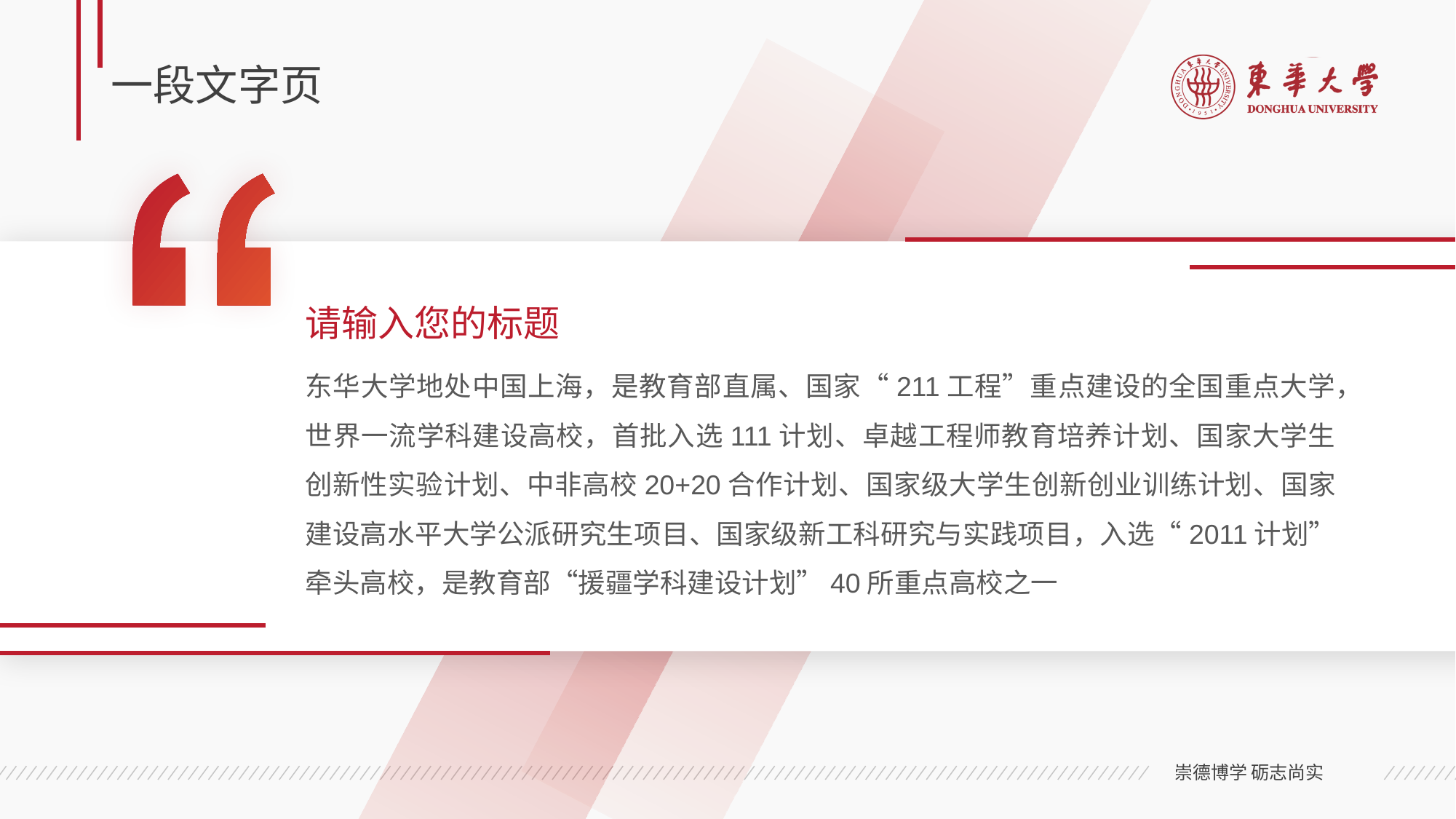

# 一段文字页

请输入您的标题
东华大学地处中国上海，是教育部直属、国家“211工程”重点建设的全国重点大学，世界一流学科建设高校，首批入选111计划、卓越工程师教育培养计划、国家大学生创新性实验计划、中非高校20+20合作计划、国家级大学生创新创业训练计划、国家建设高水平大学公派研究生项目、国家级新工科研究与实践项目，入选“2011计划”牵头高校，是教育部“援疆学科建设计划”40所重点高校之一